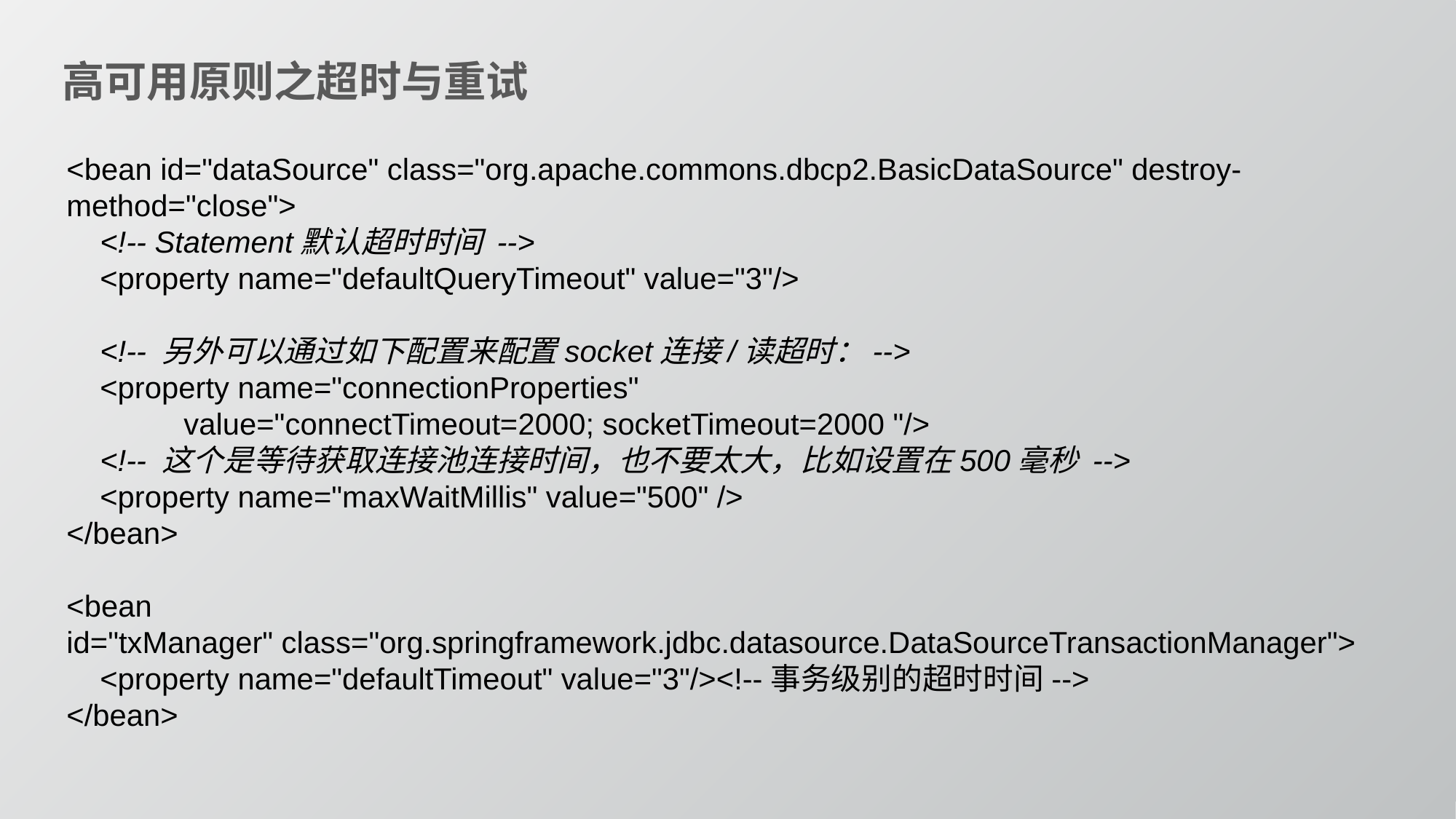

高可用原则之超时与重试
<bean id="dataSource" class="org.apache.commons.dbcp2.BasicDataSource" destroy-method="close">
    <!-- Statement默认超时时间 -->
    <property name="defaultQueryTimeout" value="3"/>
    <!-- 另外可以通过如下配置来配置socket连接/读超时：-->
    <property name="connectionProperties"
              value="connectTimeout=2000; socketTimeout=2000 "/>
    <!-- 这个是等待获取连接池连接时间，也不要太大，比如设置在500毫秒 -->
    <property name="maxWaitMillis" value="500" />
</bean>

<bean id="txManager" class="org.springframework.jdbc.datasource.DataSourceTransactionManager">
    <property name="defaultTimeout" value="3"/><!--事务级别的超时时间-->
</bean>